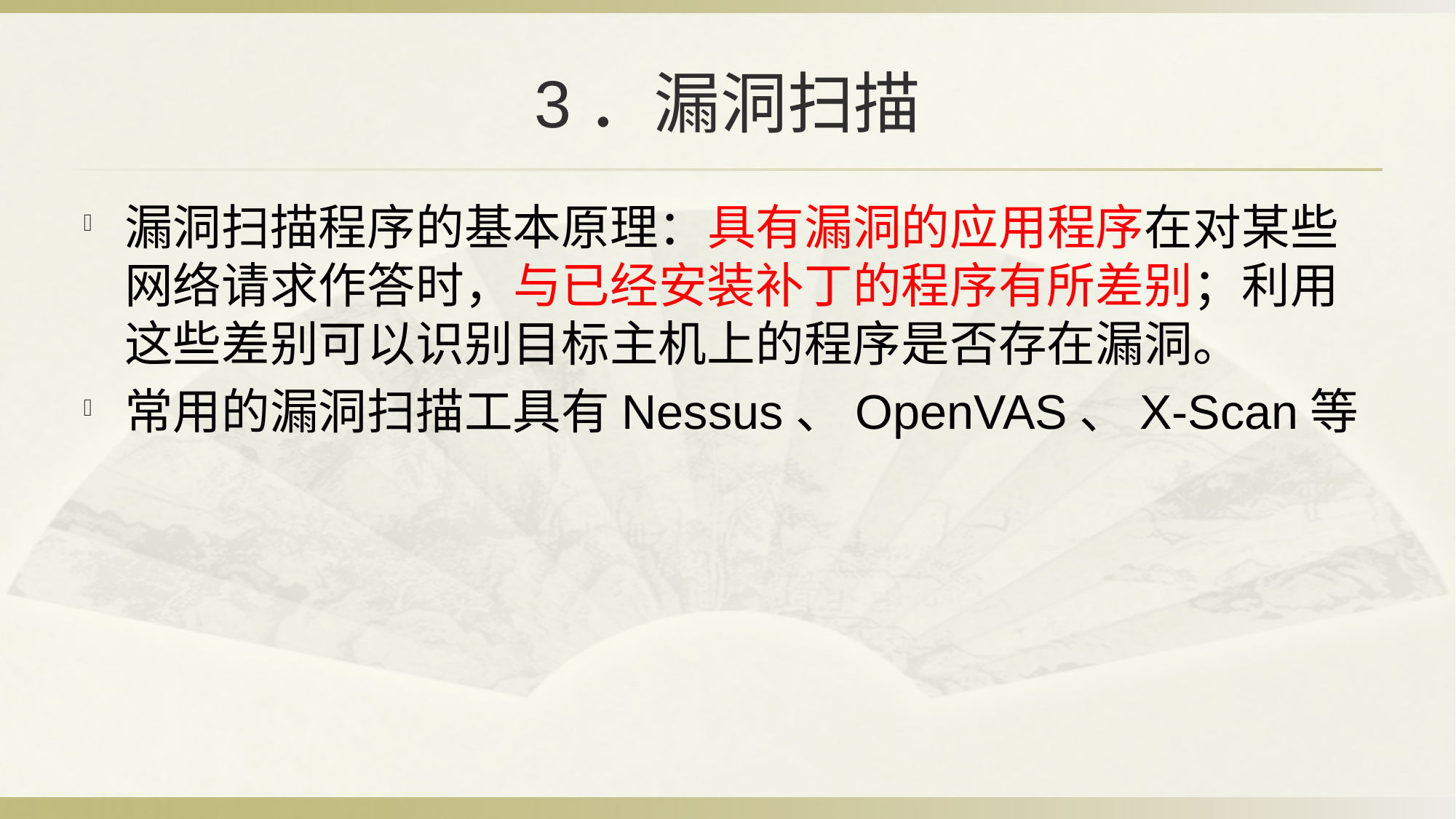

# 3．漏洞扫描
漏洞扫描程序的基本原理：具有漏洞的应用程序在对某些网络请求作答时，与已经安装补丁的程序有所差别；利用这些差别可以识别目标主机上的程序是否存在漏洞。
常用的漏洞扫描工具有Nessus、OpenVAS、X-Scan等